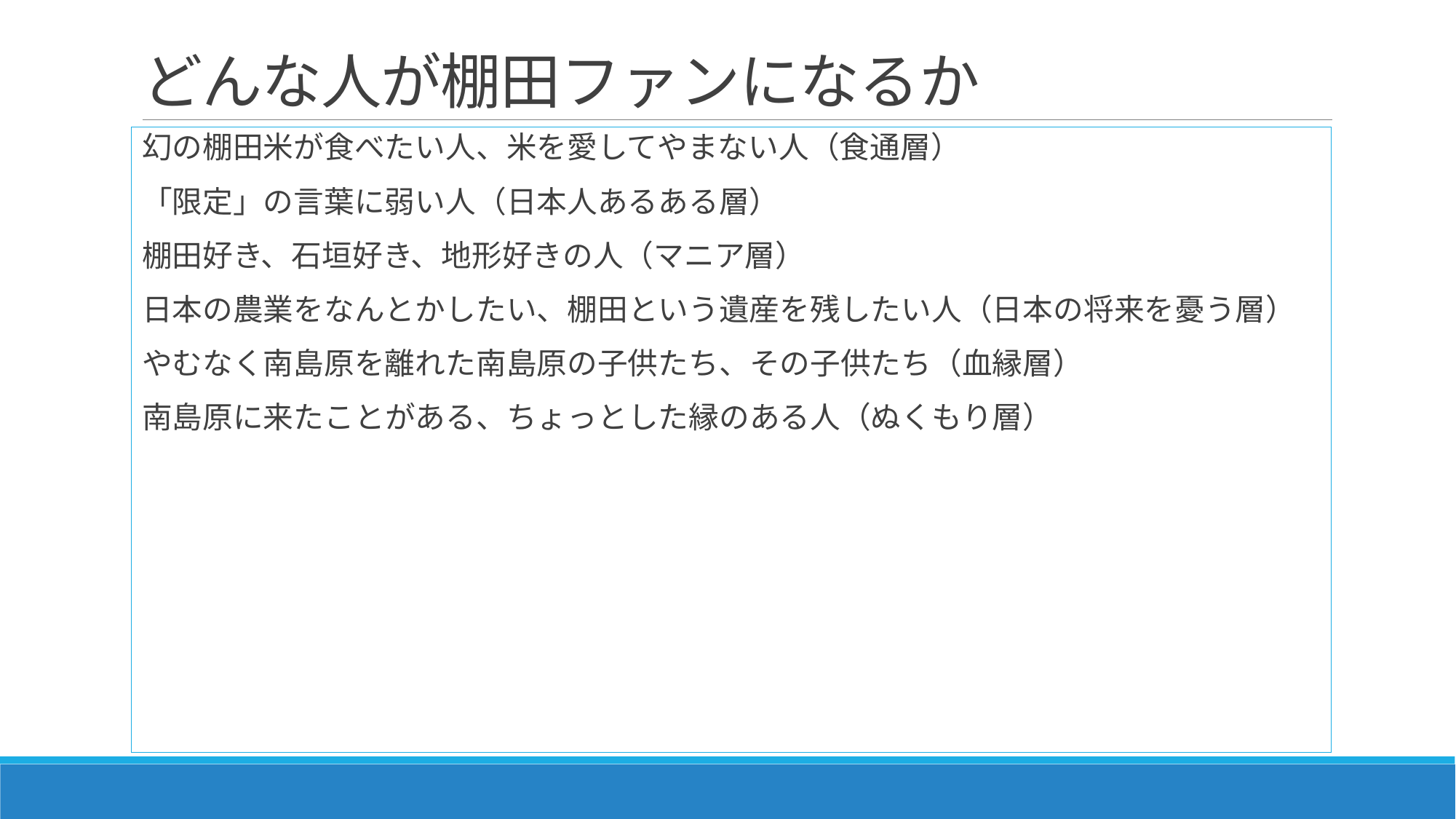

# どんな人が棚田ファンになるか
幻の棚田米が食べたい人、米を愛してやまない人（食通層）
「限定」の言葉に弱い人（日本人あるある層）
棚田好き、石垣好き、地形好きの人（マニア層）
日本の農業をなんとかしたい、棚田という遺産を残したい人（日本の将来を憂う層）
やむなく南島原を離れた南島原の子供たち、その子供たち（血縁層）
南島原に来たことがある、ちょっとした縁のある人（ぬくもり層）